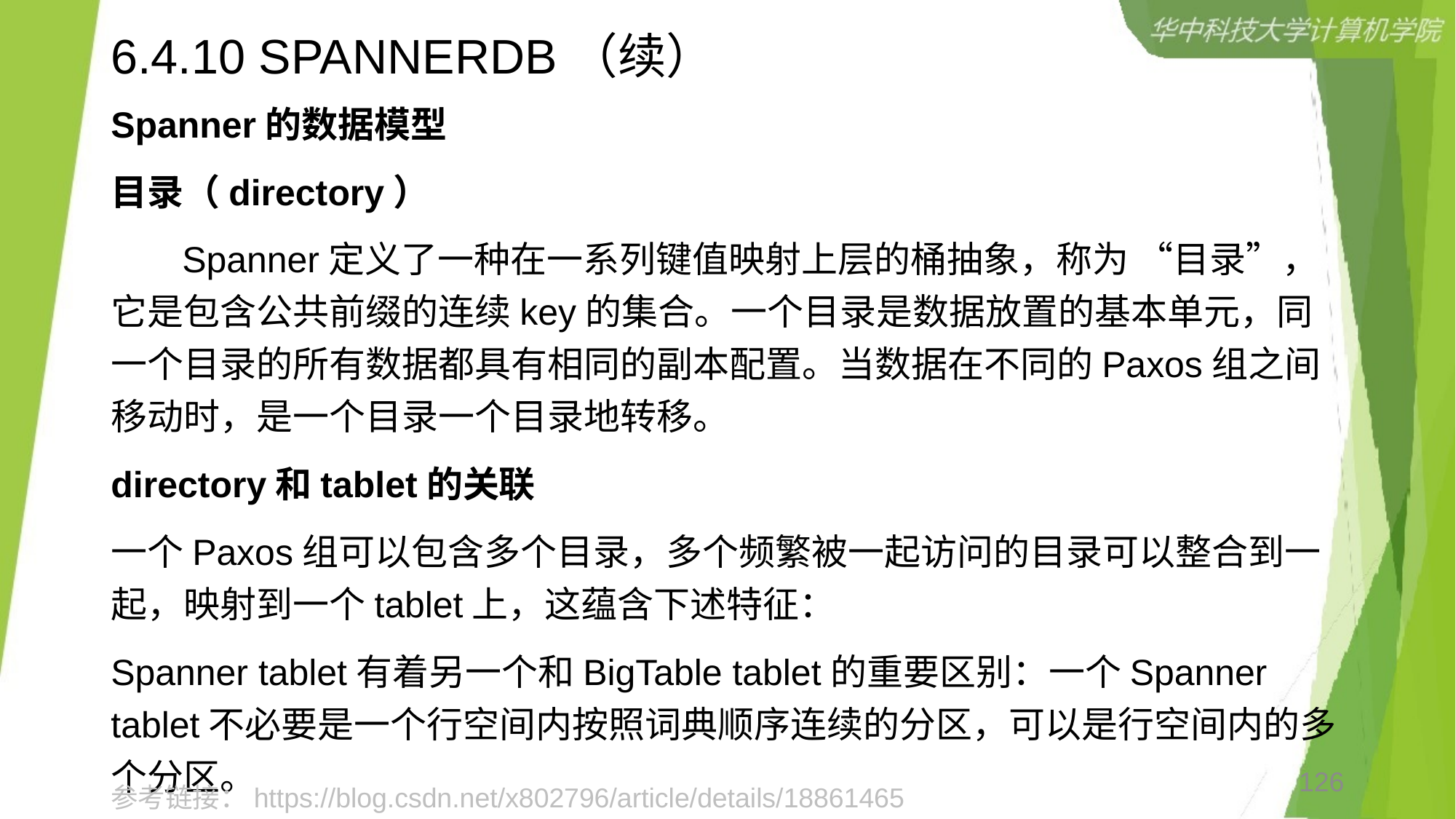

# 6.4.10 SPANNERDB（续）
Spanner的数据模型
目录（directory）
       Spanner定义了一种在一系列键值映射上层的桶抽象，称为 “目录”，它是包含公共前缀的连续key的集合。一个目录是数据放置的基本单元，同一个目录的所有数据都具有相同的副本配置。当数据在不同的Paxos组之间移动时，是一个目录一个目录地转移。
directory和tablet的关联
一个Paxos组可以包含多个目录，多个频繁被一起访问的目录可以整合到一起，映射到一个tablet上，这蕴含下述特征：
Spanner tablet有着另一个和BigTable tablet的重要区别：一个Spanner tablet不必要是一个行空间内按照词典顺序连续的分区，可以是行空间内的多个分区。
126
参考链接：https://blog.csdn.net/x802796/article/details/18861465